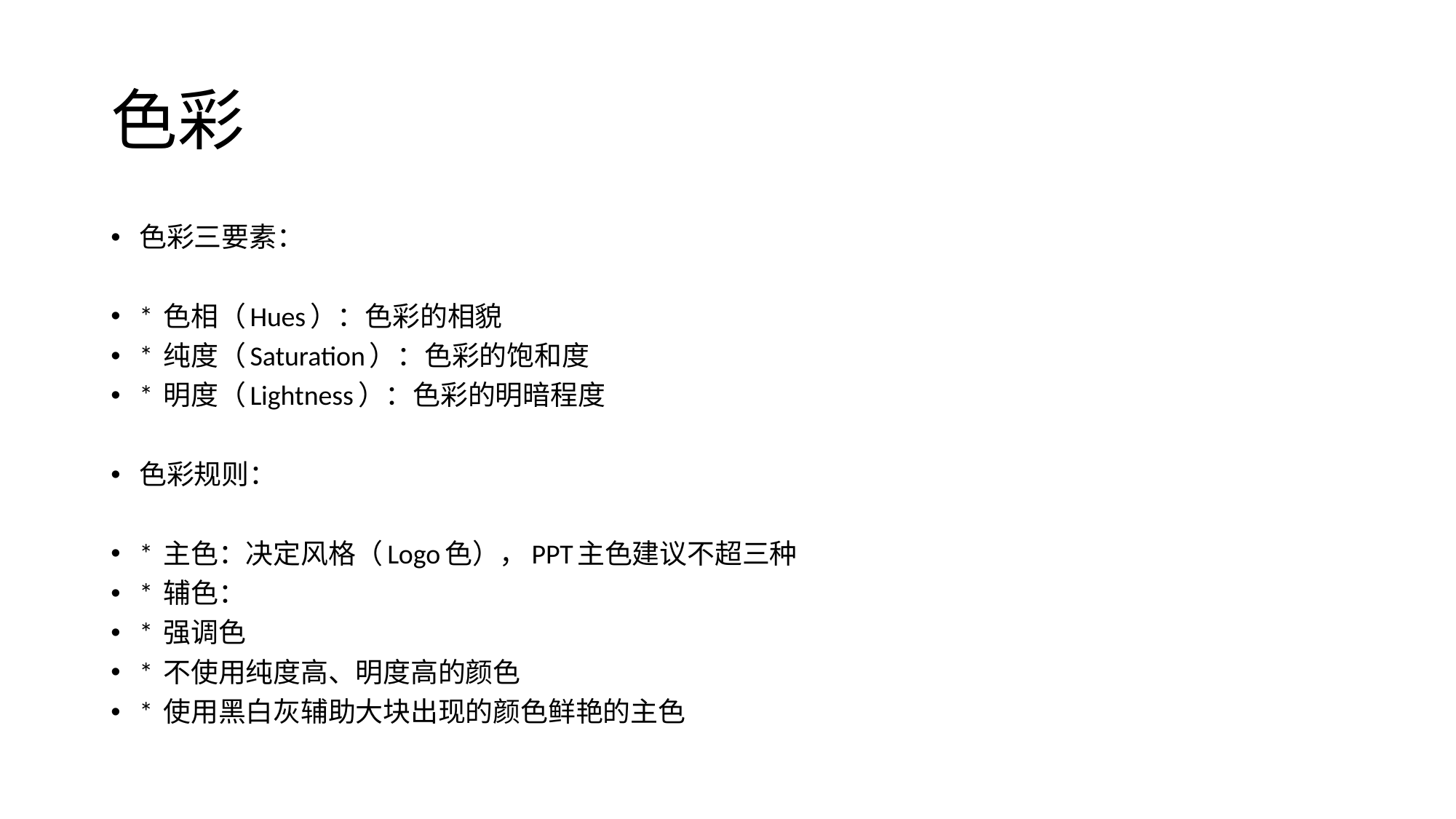

# 色彩
色彩三要素：

* 色相（Hues）：色彩的相貌
* 纯度（Saturation）：色彩的饱和度
* 明度（Lightness）：色彩的明暗程度

色彩规则：

* 主色：决定风格（Logo色），PPT主色建议不超三种
* 辅色：
* 强调色
* 不使用纯度高、明度高的颜色
* 使用黑白灰辅助大块出现的颜色鲜艳的主色